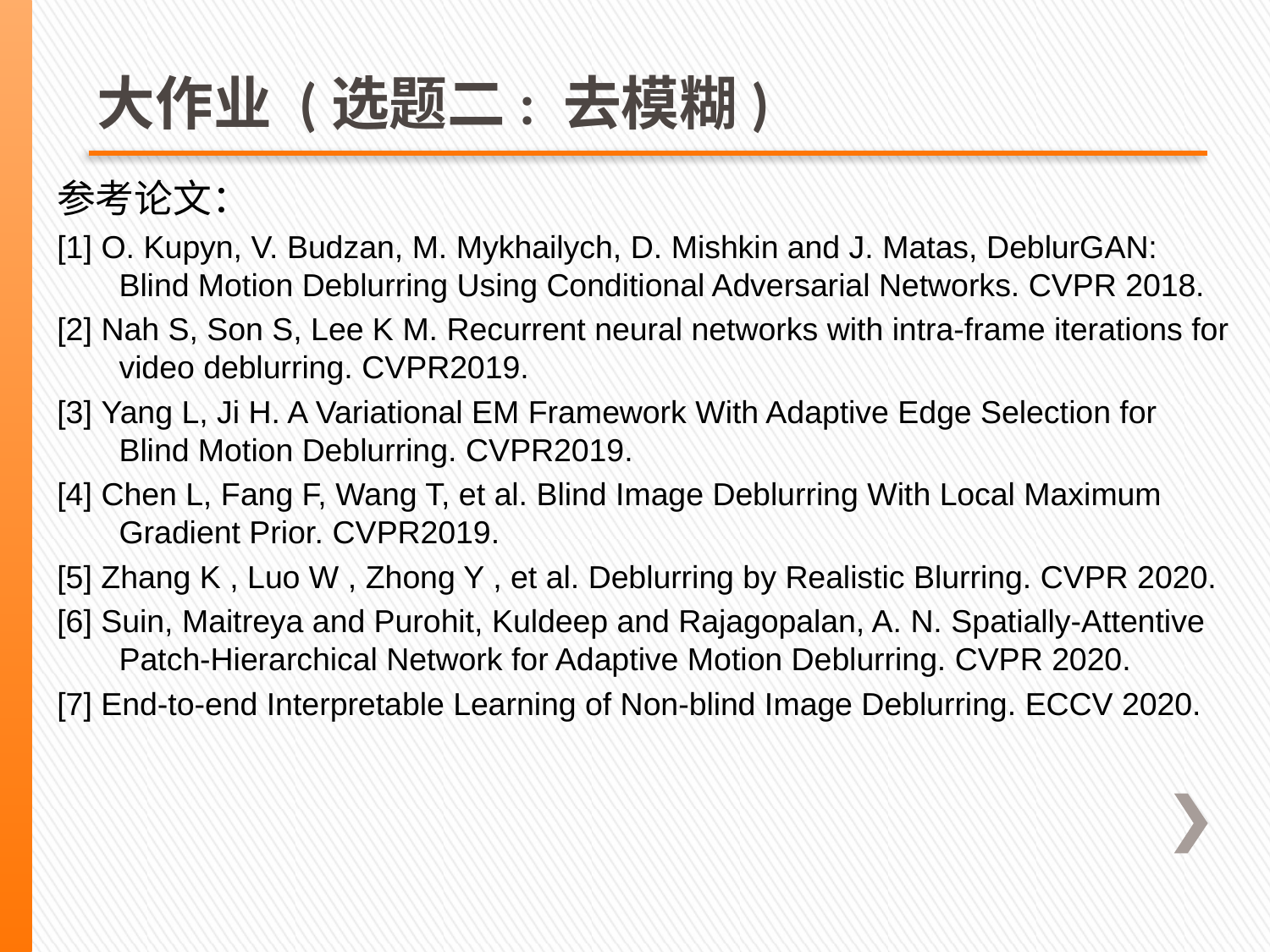

# 大作业 (选题二: 去模糊)
参考论文：
[1] O. Kupyn, V. Budzan, M. Mykhailych, D. Mishkin and J. Matas, DeblurGAN: Blind Motion Deblurring Using Conditional Adversarial Networks. CVPR 2018.
[2] Nah S, Son S, Lee K M. Recurrent neural networks with intra-frame iterations for video deblurring. CVPR2019.
[3] Yang L, Ji H. A Variational EM Framework With Adaptive Edge Selection for Blind Motion Deblurring. CVPR2019.
[4] Chen L, Fang F, Wang T, et al. Blind Image Deblurring With Local Maximum Gradient Prior. CVPR2019.
[5] Zhang K , Luo W , Zhong Y , et al. Deblurring by Realistic Blurring. CVPR 2020.
[6] Suin, Maitreya and Purohit, Kuldeep and Rajagopalan, A. N. Spatially-Attentive Patch-Hierarchical Network for Adaptive Motion Deblurring. CVPR 2020.
[7] End-to-end Interpretable Learning of Non-blind Image Deblurring. ECCV 2020.